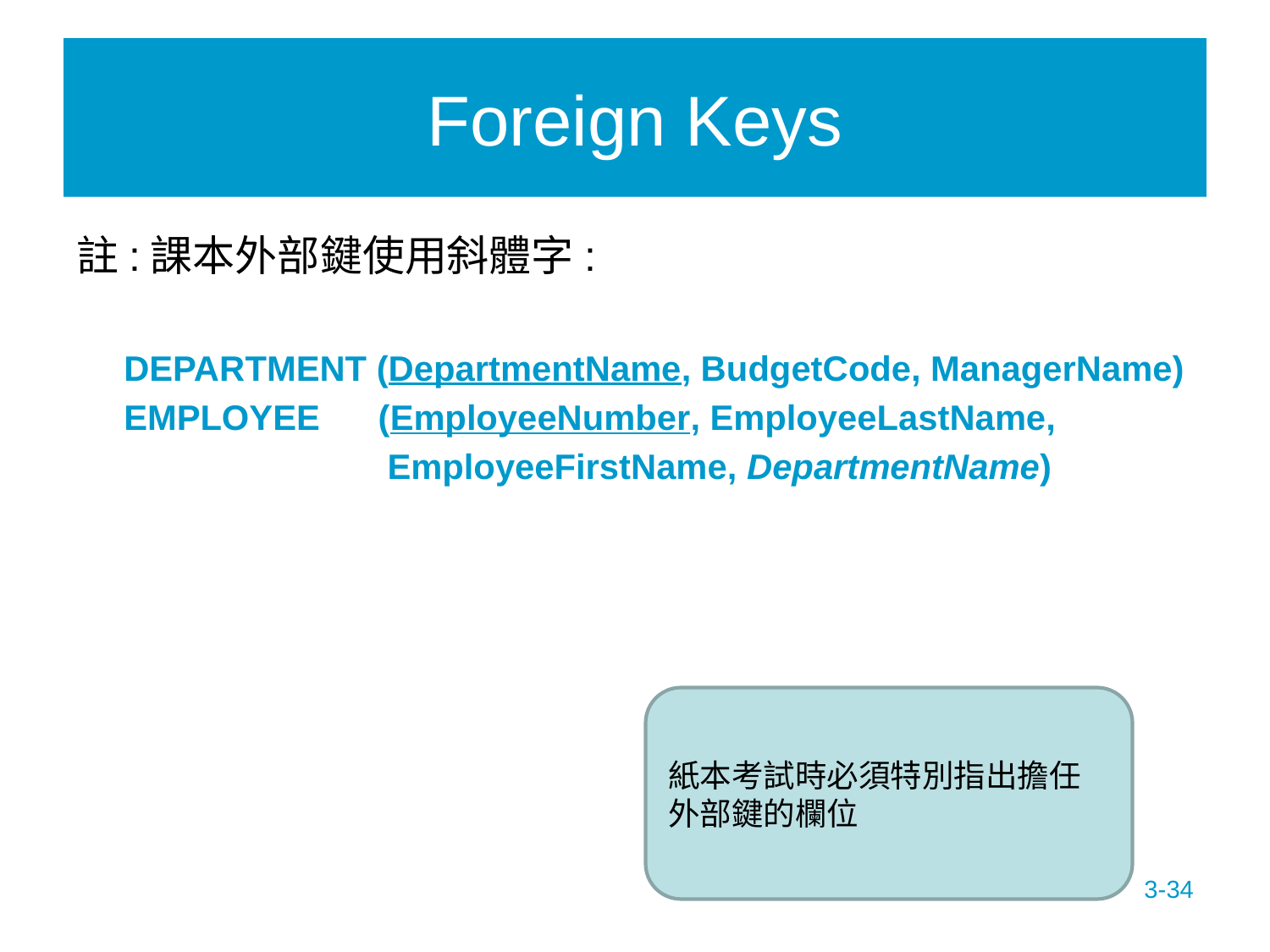

# Foreign Keys
註:課本外部鍵使用斜體字:

	DEPARTMENT (DepartmentName, BudgetCode, ManagerName)
	EMPLOYEE      (EmployeeNumber, EmployeeLastName,
			 EmployeeFirstName, DepartmentName)

紙本考試時必須特別指出擔任外部鍵的欄位
3-34